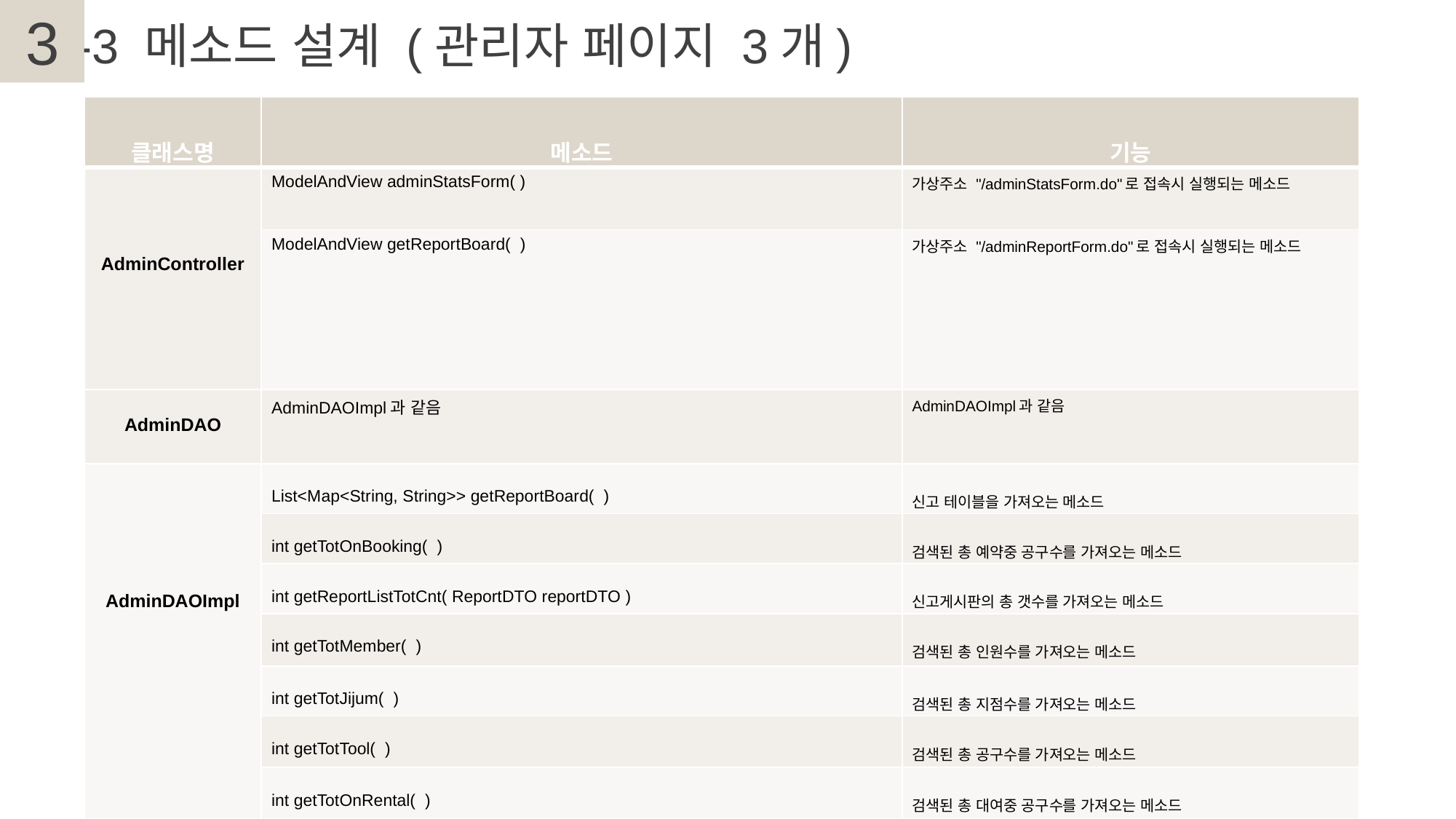

3
2
-3 메소드 설계 (관리자 페이지 3개)
| 클래스명 | 메소드 | 기능 |
| --- | --- | --- |
| AdminController | ModelAndView adminStatsForm( ) | 가상주소 "/adminStatsForm.do"로 접속시 실행되는 메소드 |
|  | ModelAndView getReportBoard( ) | 가상주소 "/adminReportForm.do"로 접속시 실행되는 메소드 |
| AdminDAO | AdminDAOImpl과 같음 | AdminDAOImpl과 같음 |
| AdminDAOImpl | List<Map<String, String>> getReportBoard( ) | 신고 테이블을 가져오는 메소드 |
|  | int getTotOnBooking( ) | 검색된 총 예약중 공구수를 가져오는 메소드 |
|  | int getReportListTotCnt( ReportDTO reportDTO ) | 신고게시판의 총 갯수를 가져오는 메소드 |
|  | int getTotMember( ) | 검색된 총 인원수를 가져오는 메소드 |
|  | int getTotJijum( ) | 검색된 총 지점수를 가져오는 메소드 |
|  | int getTotTool( ) | 검색된 총 공구수를 가져오는 메소드 |
|  | int getTotOnRental( ) | 검색된 총 대여중 공구수를 가져오는 메소드 |